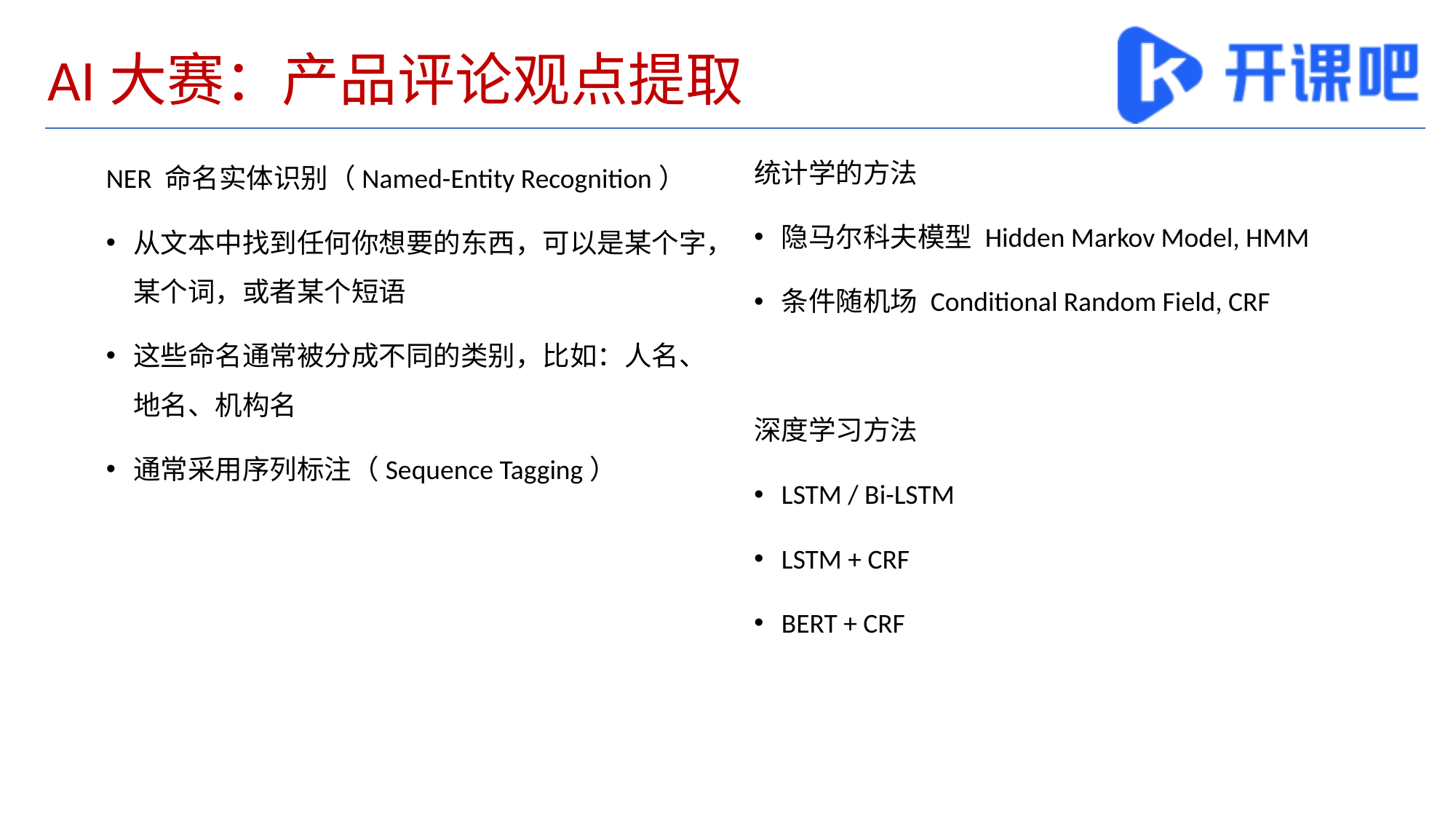

# AI大赛：产品评论观点提取
统计学的方法
隐马尔科夫模型 Hidden Markov Model, HMM
条件随机场 Conditional Random Field, CRF

深度学习方法
LSTM / Bi-LSTM
LSTM + CRF
BERT + CRF

NER 命名实体识别（Named-Entity Recognition）
从文本中找到任何你想要的东西，可以是某个字，某个词，或者某个短语
这些命名通常被分成不同的类别，比如：人名、地名、机构名
通常采用序列标注（Sequence Tagging）